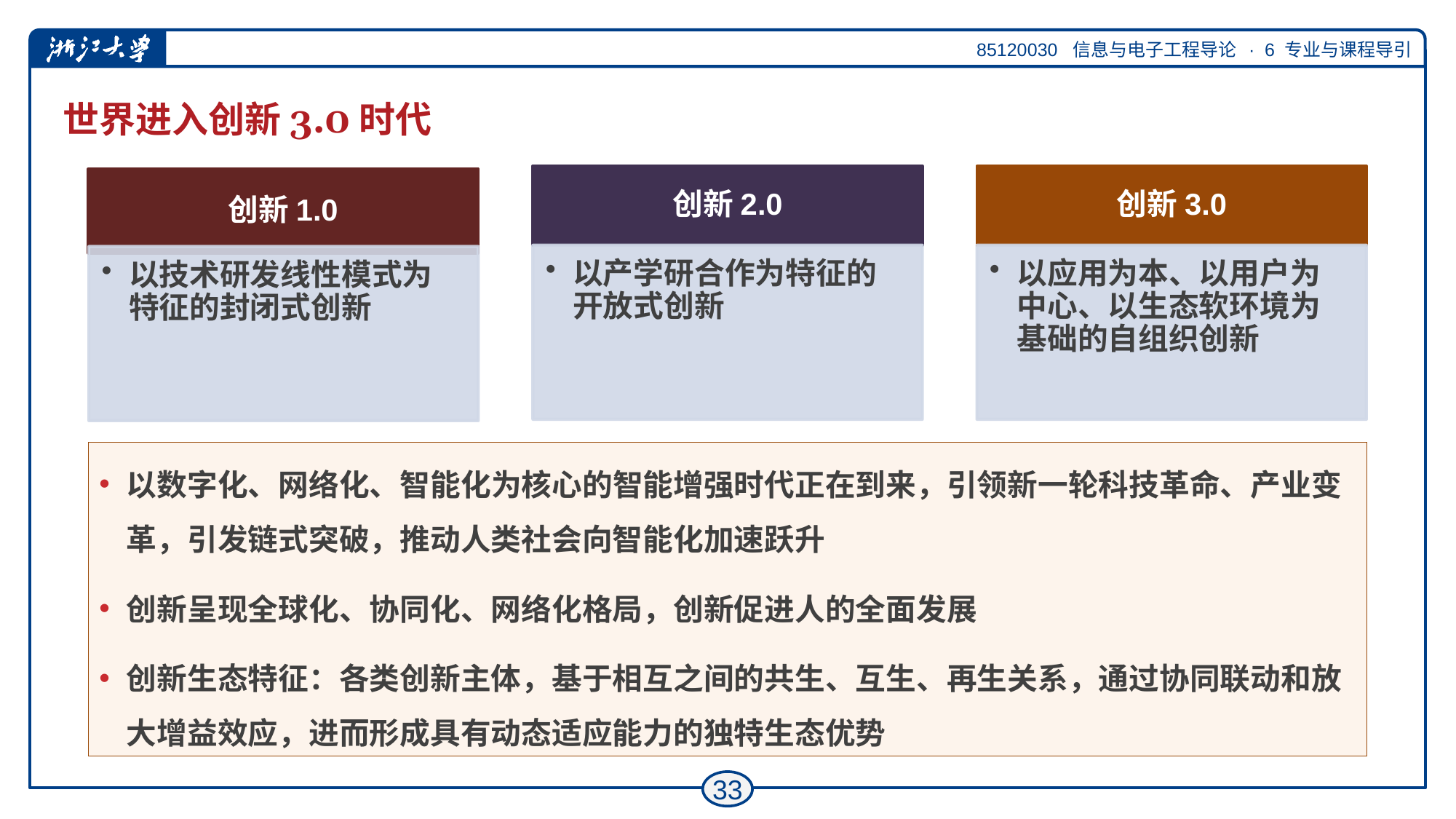

# 世界进入创新3.0时代
创新1.0
以技术研发线性模式为特征的封闭式创新
创新2.0
以产学研合作为特征的开放式创新
创新3.0
以应用为本、以用户为中心、以生态软环境为基础的自组织创新
以数字化、网络化、智能化为核心的智能增强时代正在到来，引领新一轮科技革命、产业变革，引发链式突破，推动人类社会向智能化加速跃升
创新呈现全球化、协同化、网络化格局，创新促进人的全面发展
创新生态特征：各类创新主体，基于相互之间的共生、互生、再生关系，通过协同联动和放大增益效应，进而形成具有动态适应能力的独特生态优势